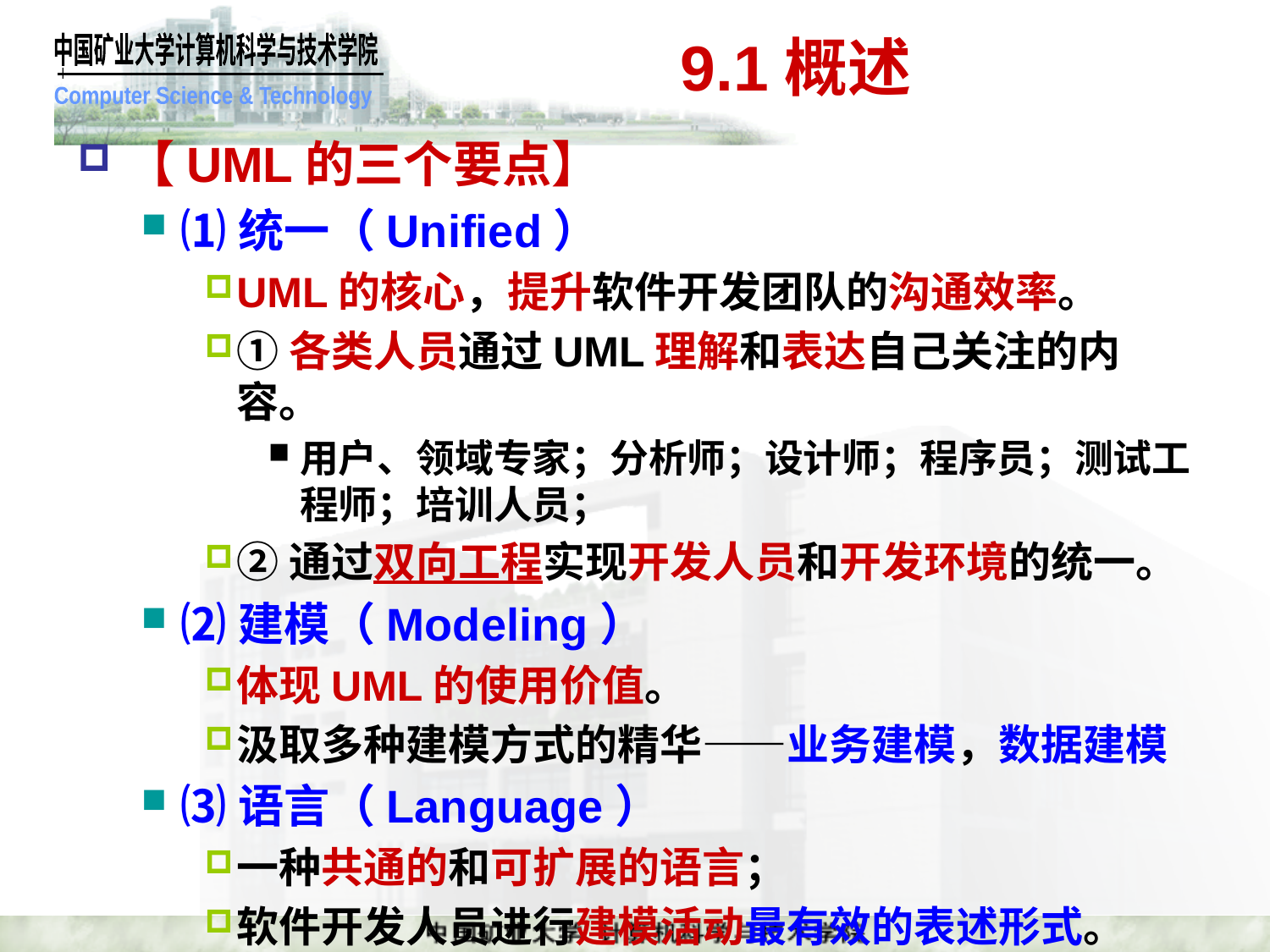

# 9.1概述
【UML的三个要点】
⑴统一（Unified）
UML的核心，提升软件开发团队的沟通效率。
①各类人员通过UML理解和表达自己关注的内容。
用户、领域专家；分析师；设计师；程序员；测试工程师；培训人员；
②通过双向工程实现开发人员和开发环境的统一。
⑵建模（Modeling）
体现UML的使用价值。
汲取多种建模方式的精华——业务建模，数据建模
⑶语言（Language）
一种共通的和可扩展的语言；
软件开发人员进行建模活动最有效的表述形式。
20